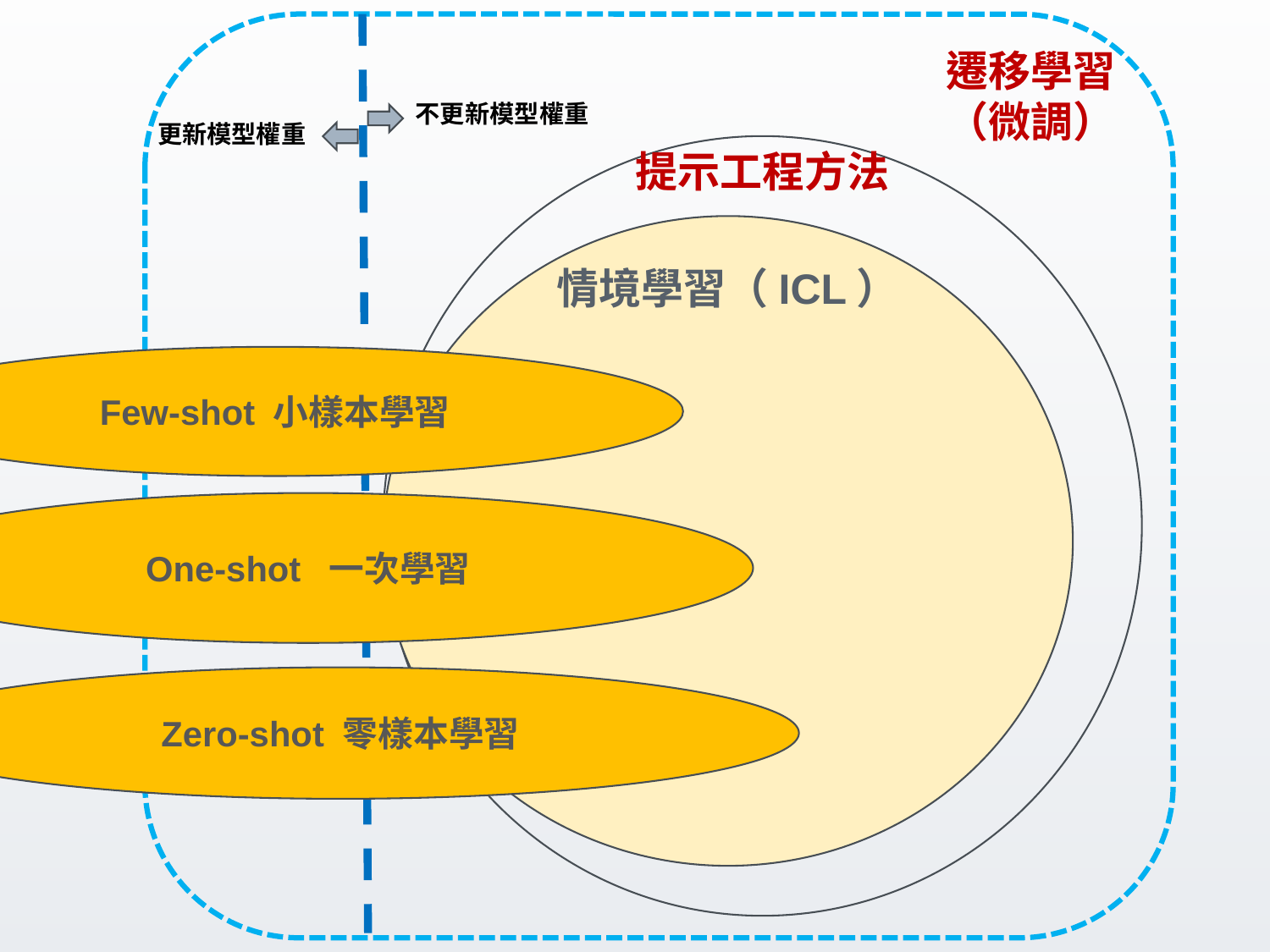

遷移學習
（微調）

不更新模型權重

更新模型權重

提示工程方法

情境學習（ICL）

Few-shot 小樣本學習
One-shot  一次學習
Zero-shot 零樣本學習